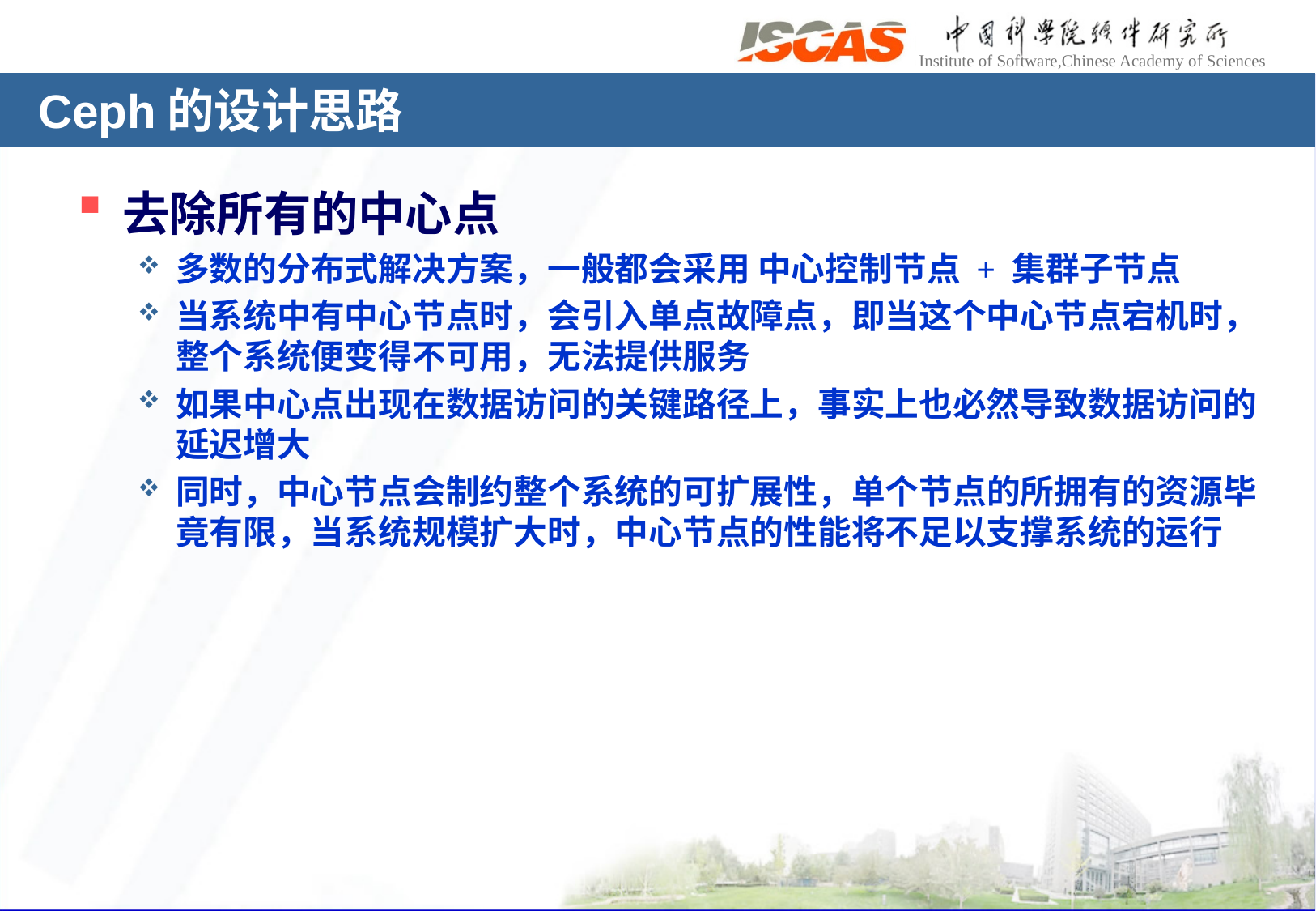

# Ceph的设计思路
去除所有的中心点
多数的分布式解决方案，一般都会采用 中心控制节点 + 集群子节点
当系统中有中心节点时，会引入单点故障点，即当这个中心节点宕机时，整个系统便变得不可用，无法提供服务
如果中心点出现在数据访问的关键路径上，事实上也必然导致数据访问的延迟增大
同时，中心节点会制约整个系统的可扩展性，单个节点的所拥有的资源毕竟有限，当系统规模扩大时，中心节点的性能将不足以支撑系统的运行